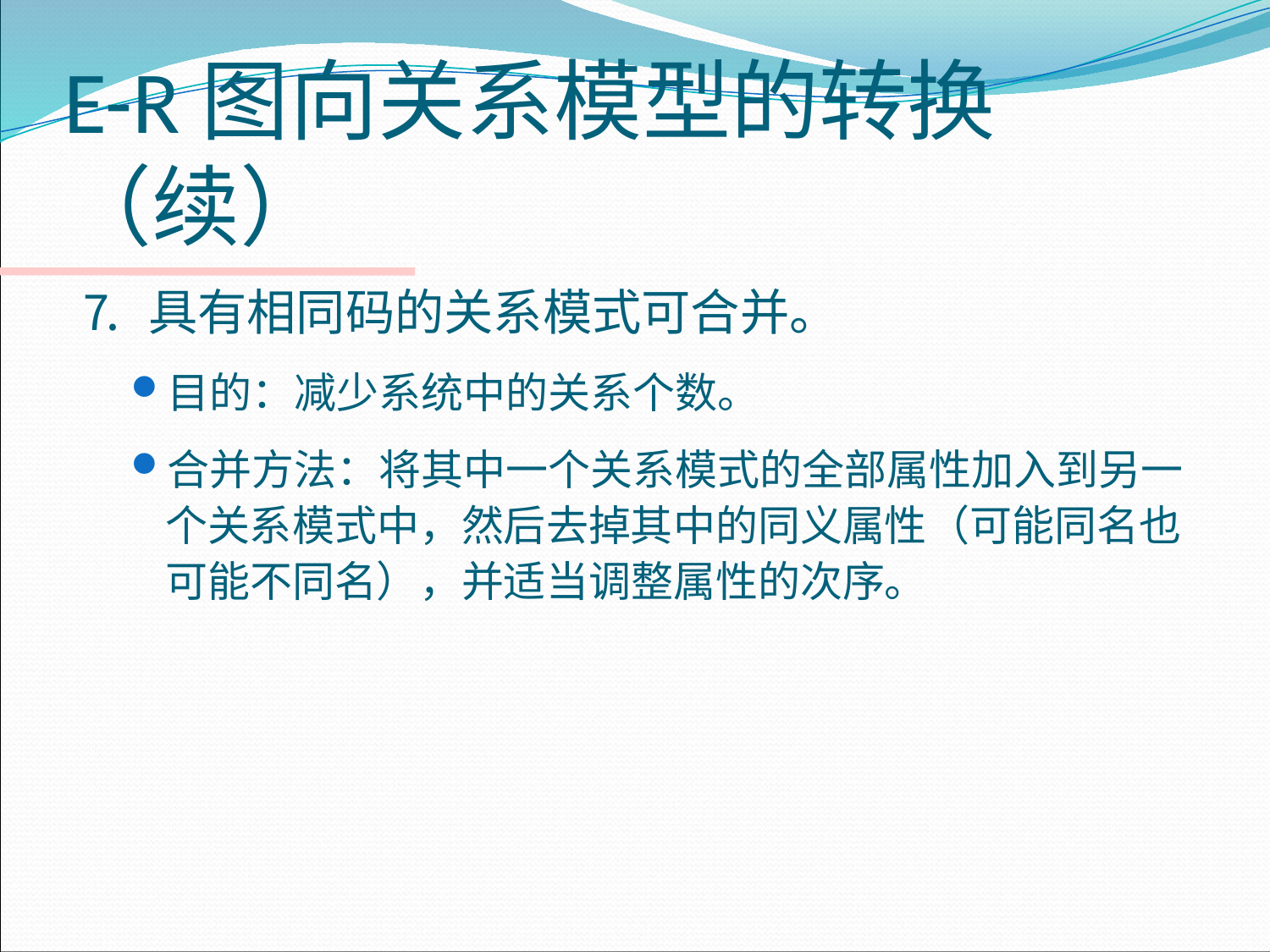

# E-R图向关系模型的转换（续）
⒎ 具有相同码的关系模式可合并。
目的：减少系统中的关系个数。
合并方法：将其中一个关系模式的全部属性加入到另一个关系模式中，然后去掉其中的同义属性（可能同名也可能不同名），并适当调整属性的次序。

758